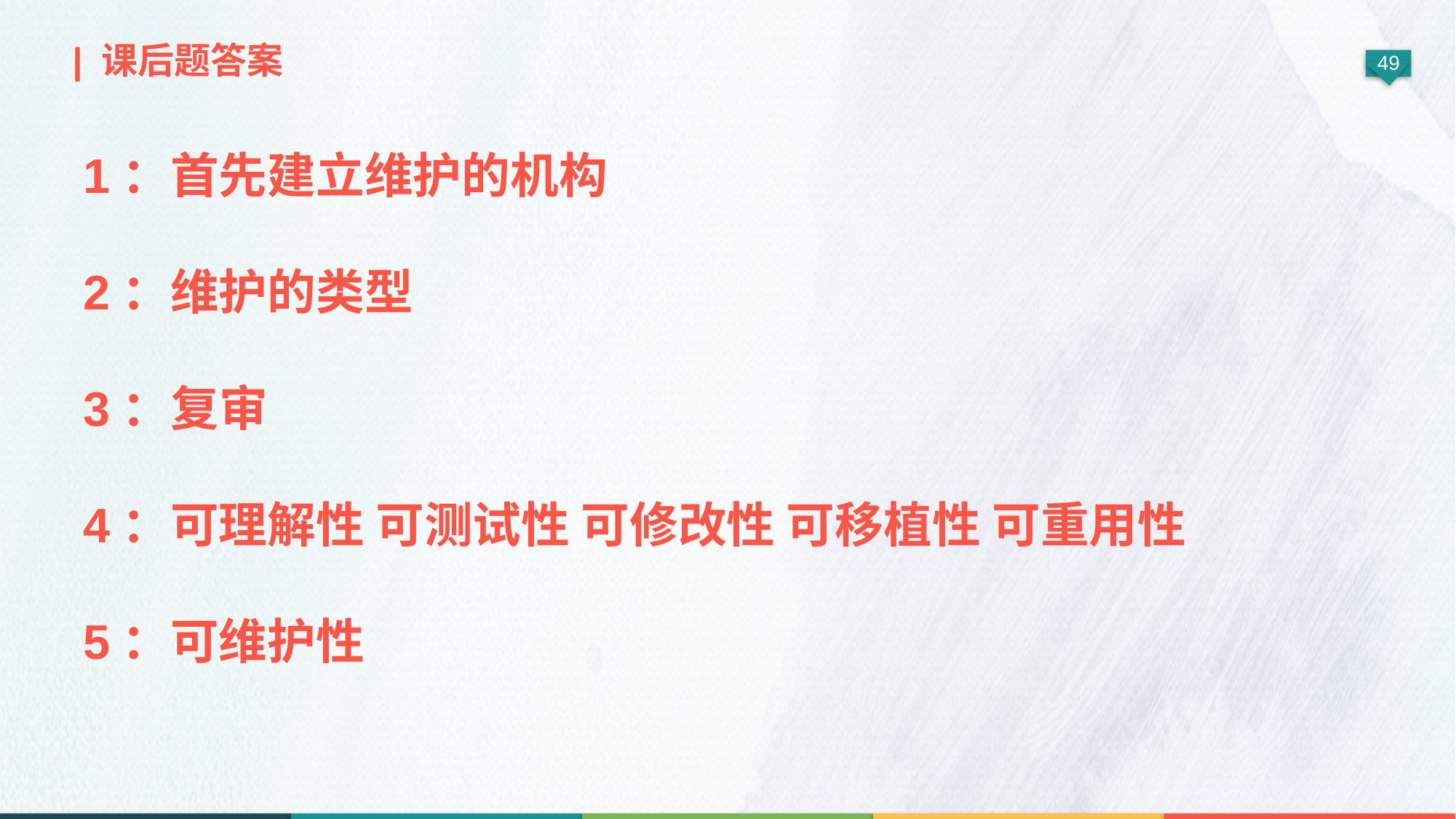

| 课后题答案
1：首先建立维护的机构

2：维护的类型

3：复审

4：可理解性 可测试性 可修改性 可移植性 可重用性

5：可维护性